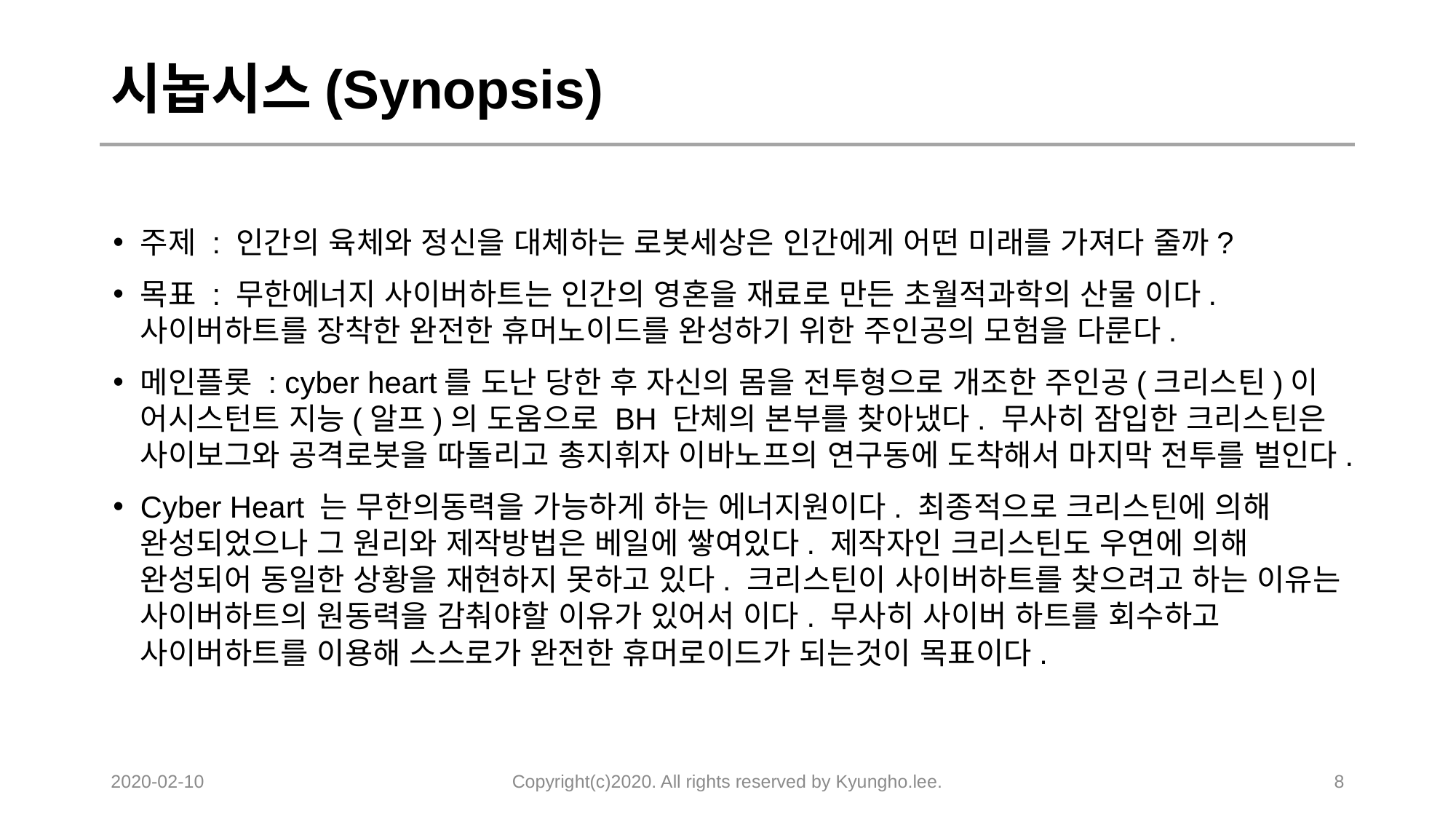

# 시놉시스(Synopsis)
주제 : 인간의 육체와 정신을 대체하는 로봇세상은 인간에게 어떤 미래를 가져다 줄까?
목표 : 무한에너지 사이버하트는 인간의 영혼을 재료로 만든 초월적과학의 산물 이다. 사이버하트를 장착한 완전한 휴머노이드를 완성하기 위한 주인공의 모험을 다룬다.
메인플롯 : cyber heart를 도난 당한 후 자신의 몸을 전투형으로 개조한 주인공(크리스틴)이 어시스턴트 지능(알프)의 도움으로 BH 단체의 본부를 찾아냈다. 무사히 잠입한 크리스틴은 사이보그와 공격로봇을 따돌리고 총지휘자 이바노프의 연구동에 도착해서 마지막 전투를 벌인다.
Cyber Heart 는 무한의동력을 가능하게 하는 에너지원이다. 최종적으로 크리스틴에 의해 완성되었으나 그 원리와 제작방법은 베일에 쌓여있다. 제작자인 크리스틴도 우연에 의해 완성되어 동일한 상황을 재현하지 못하고 있다. 크리스틴이 사이버하트를 찾으려고 하는 이유는 사이버하트의 원동력을 감춰야할 이유가 있어서 이다. 무사히 사이버 하트를 회수하고 사이버하트를 이용해 스스로가 완전한 휴머로이드가 되는것이 목표이다.
2020-02-10
Copyright(c)2020. All rights reserved by Kyungho.lee.
8